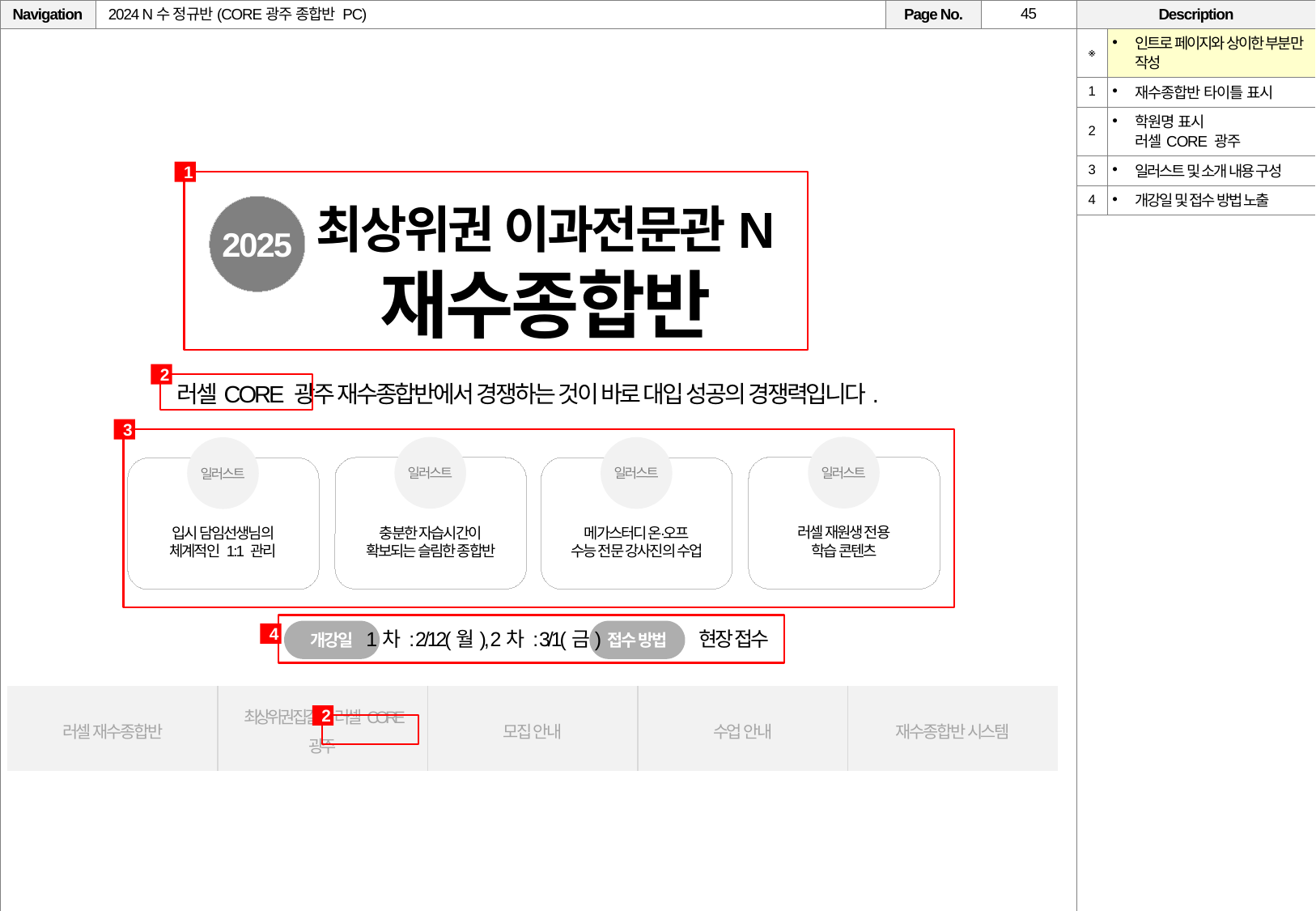

# 2024 N수 정규반(CORE광주 종합반 PC)
| ※ | 인트로 페이지와 상이한 부분만 작성 |
| --- | --- |
| 1 | 재수종합반 타이틀 표시 |
| 2 | 학원명 표시 러셀CORE 광주 |
| 3 | 일러스트 및 소개 내용 구성 |
| 4 | 개강일 및 접수 방법 노출 |
1

최상위권 이과전문관N
재수종합반
2025
2
러셀CORE 광주 재수종합반에서 경쟁하는 것이 바로 대입 성공의 경쟁력입니다.

3

일러스트
일러스트
일러스트
일러스트

러셀 재원생 전용
학습 콘텐츠

충분한 자습시간이
확보되는 슬림한 종합반

메가스터디 온∙오프
수능 전문 강사진의 수업

입시 담임선생님의
체계적인 1:1 관리

개강일
1차 : 2/12(월), 2차 : 3/1(금)
접수 방법
현장 접수
4
| 러셀 재수종합반 | 최상위권 집결, 러셀CORE 광주 | 모집 안내 | 수업 안내 | 재수종합반 시스템 |
| --- | --- | --- | --- | --- |
2